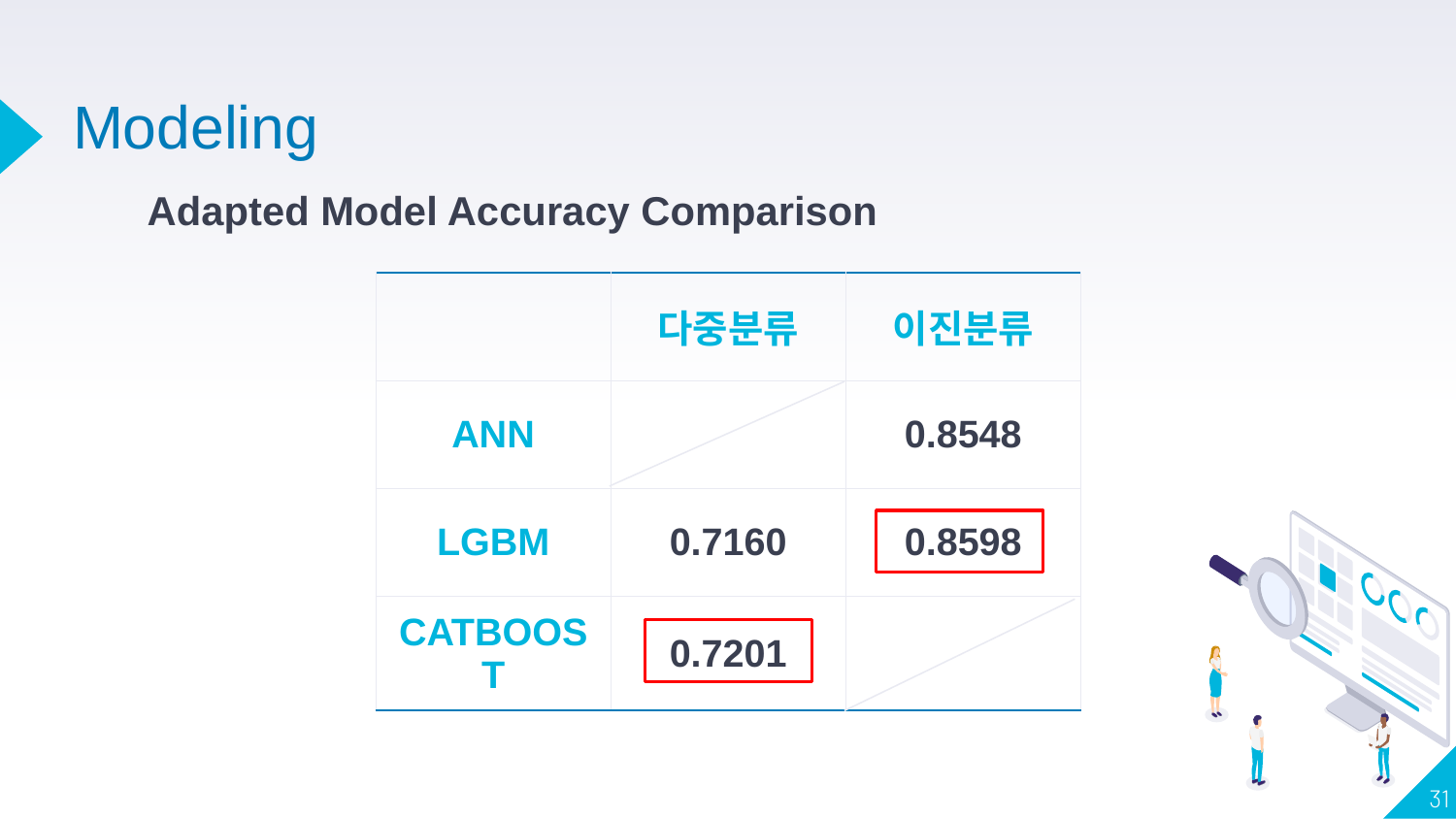

# Modeling
Adapted Model Accuracy Comparison
|  | 다중분류 | 이진분류 |
| --- | --- | --- |
| ANN |  | 0.8548 |
| LGBM | 0.7160 | 0.8598 |
| CATBOOST | 0.7201 |  |

31